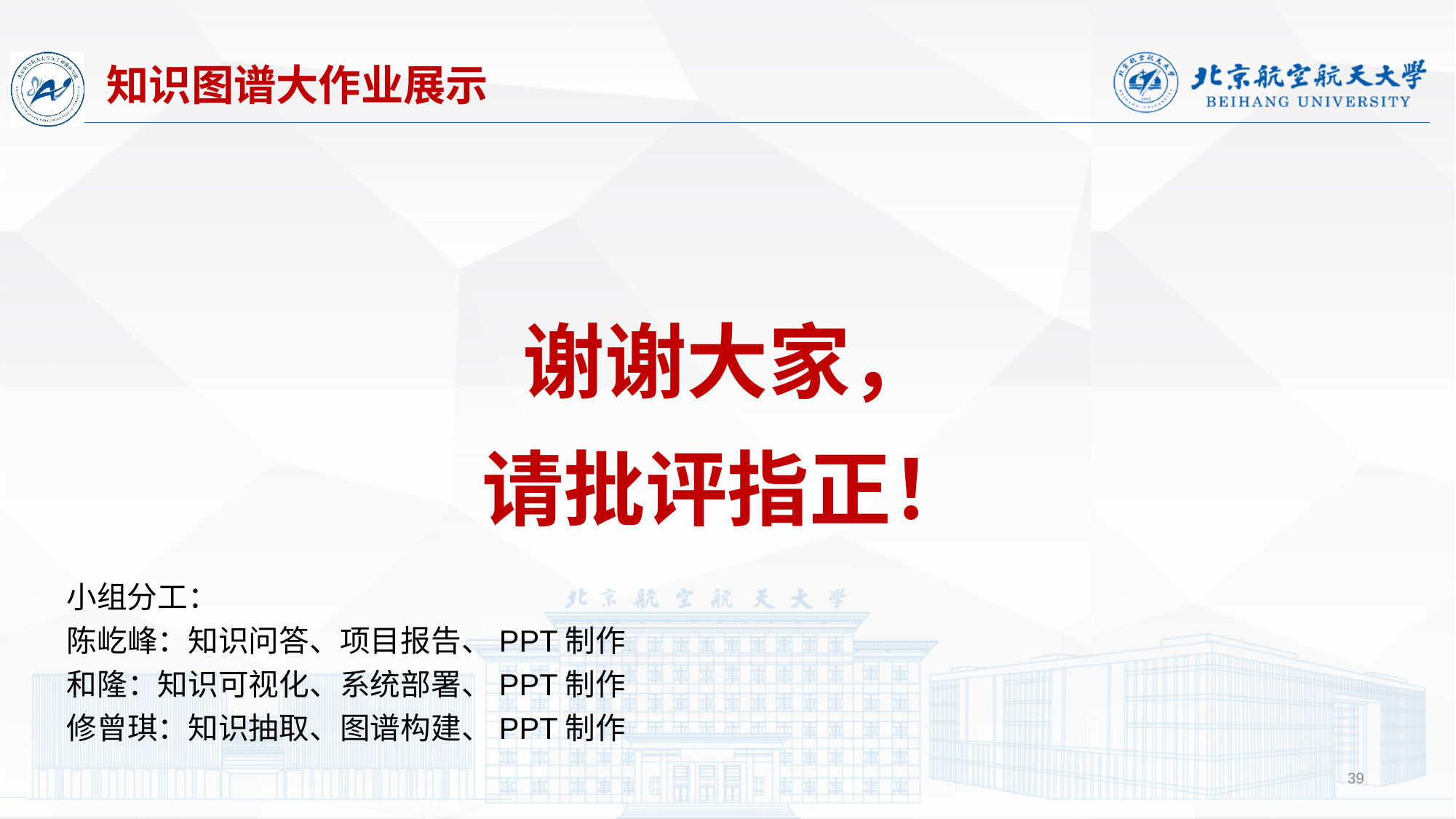

知识图谱大作业展示
谢谢大家，
请批评指正！
小组分工：
陈屹峰：知识问答、项目报告、PPT制作
和隆：知识可视化、系统部署、PPT制作
修曾琪：知识抽取、图谱构建、PPT制作

39